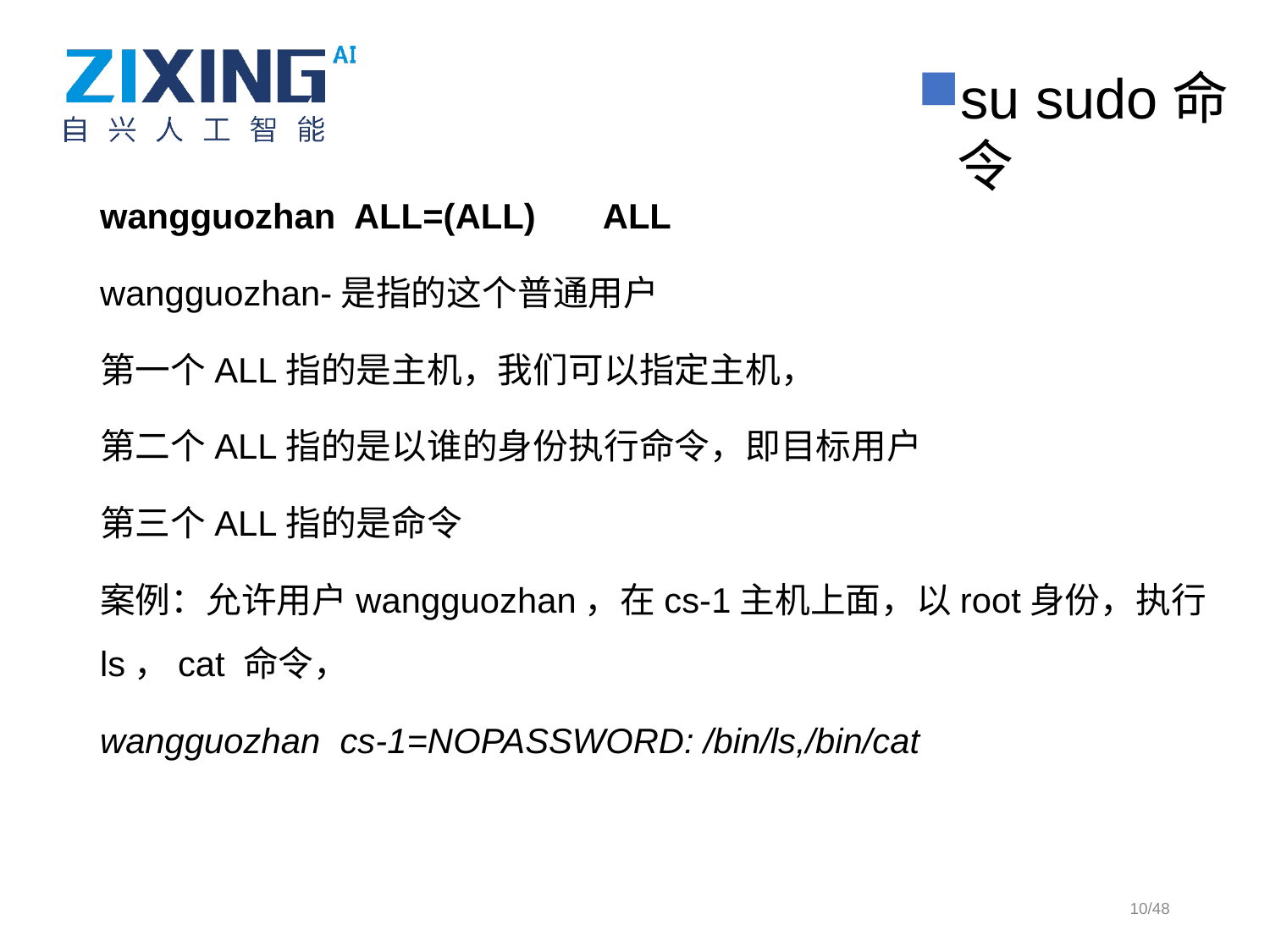

su sudo命令
wangguozhan  ALL=(ALL)       ALL
wangguozhan-是指的这个普通用户
第一个ALL指的是主机，我们可以指定主机，
第二个ALL指的是以谁的身份执行命令，即目标用户
第三个ALL指的是命令
案例：允许用户wangguozhan，在cs-1主机上面，以root身份，执行ls，cat 命令，
wangguozhan  cs-1=NOPASSWORD: /bin/ls,/bin/cat
10/48